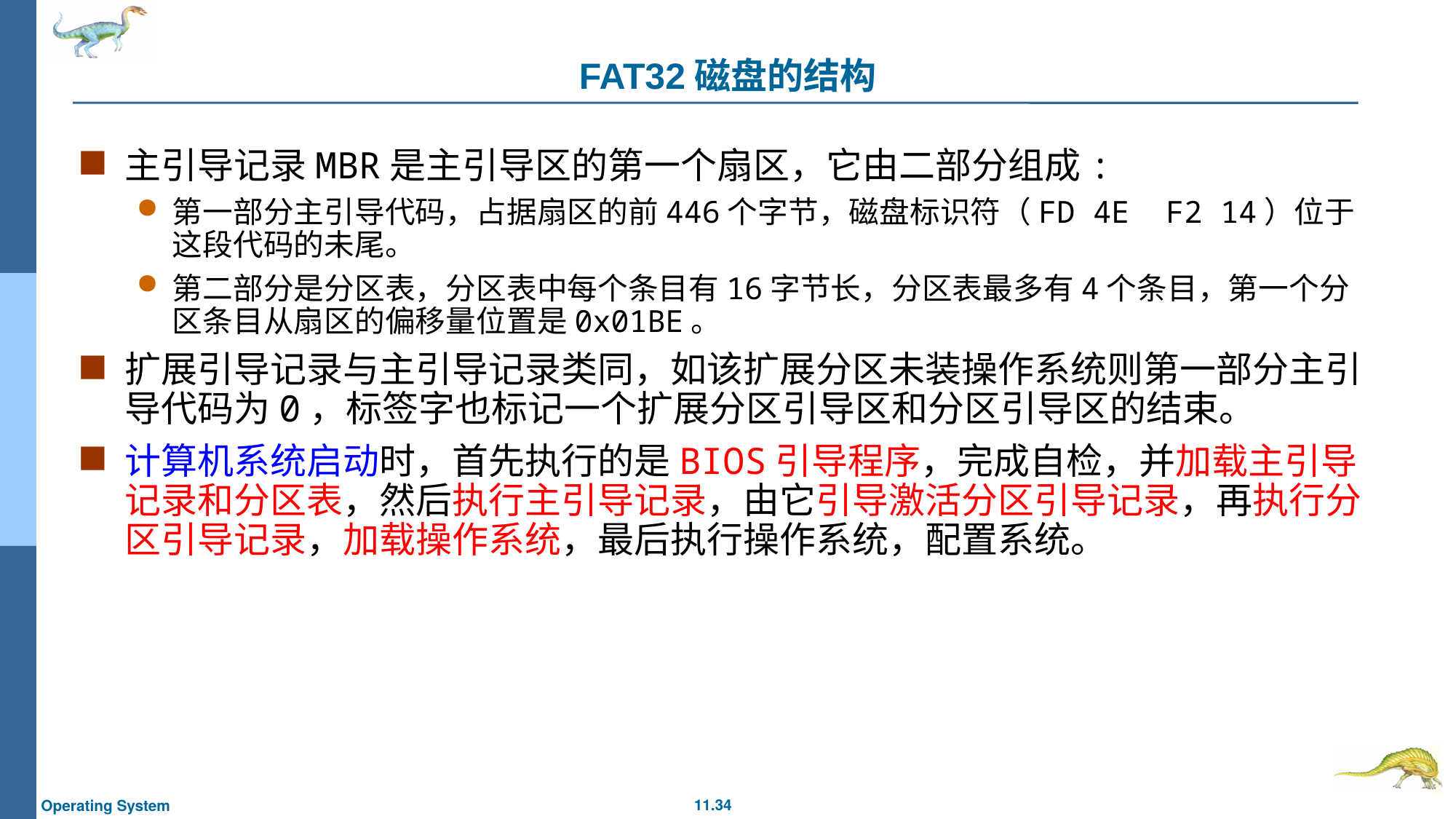

# FAT32磁盘的结构
主引导记录MBR是主引导区的第一个扇区，它由二部分组成:
第一部分主引导代码，占据扇区的前446个字节，磁盘标识符（FD 4E  F2 14）位于这段代码的未尾。
第二部分是分区表，分区表中每个条目有16字节长，分区表最多有4个条目，第一个分区条目从扇区的偏移量位置是0x01BE。
扩展引导记录与主引导记录类同，如该扩展分区未装操作系统则第一部分主引导代码为0，标签字也标记一个扩展分区引导区和分区引导区的结束。
计算机系统启动时，首先执行的是BIOS引导程序，完成自检，并加载主引导记录和分区表，然后执行主引导记录，由它引导激活分区引导记录，再执行分区引导记录，加载操作系统，最后执行操作系统，配置系统。